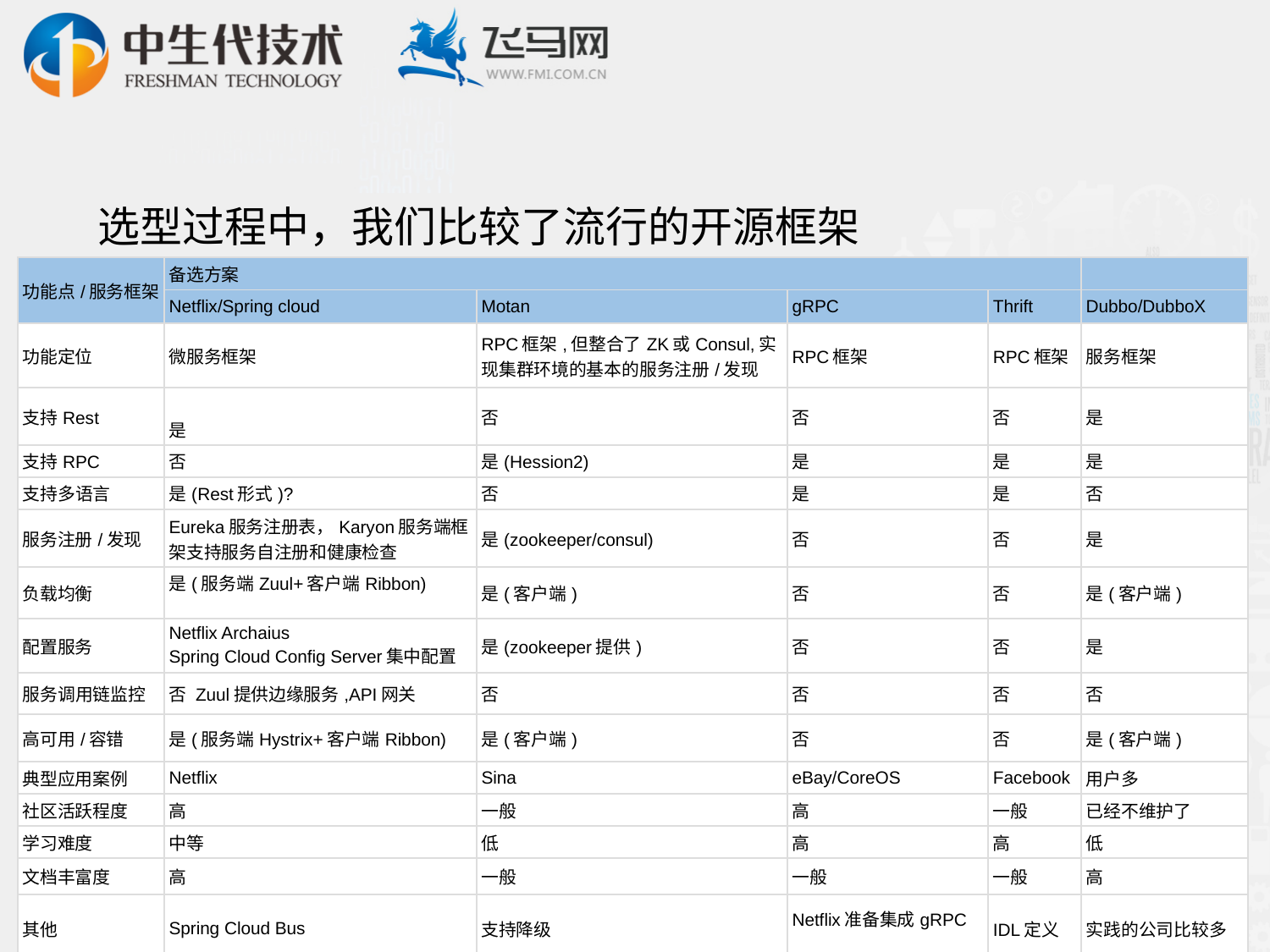

# 选型过程中，我们比较了流行的开源框架
| 功能点/服务框架 | 备选方案 |  |  |  |  |
| --- | --- | --- | --- | --- | --- |
|  | Netflix/Spring cloud | Motan | gRPC | Thrift | Dubbo/DubboX |
| 功能定位 | 微服务框架 | RPC框架,但整合了ZK或Consul,实现集群环境的基本的服务注册/发现 | RPC框架 | RPC框架 | 服务框架 |
| 支持Rest | 是 | 否 | 否 | 否 | 是 |
| 支持RPC | 否 | 是(Hession2) | 是 | 是 | 是 |
| 支持多语言 | 是(Rest形式)? | 否 | 是 | 是 | 否 |
| 服务注册/发现 | Eureka服务注册表，Karyon服务端框架支持服务自注册和健康检查 | 是(zookeeper/consul) | 否 | 否 | 是 |
| 负载均衡 | 是(服务端Zuul+客户端Ribbon) | 是(客户端) | 否 | 否 | 是(客户端) |
| 配置服务 | Netflix Archaius Spring Cloud Config Server集中配置 | 是(zookeeper提供) | 否 | 否 | 是 |
| 服务调用链监控 | 否 Zuul提供边缘服务,API网关 | 否 | 否 | 否 | 否 |
| 高可用/容错 | 是(服务端Hystrix+客户端Ribbon) | 是(客户端) | 否 | 否 | 是(客户端) |
| 典型应用案例 | Netflix | Sina | eBay/CoreOS | Facebook | 用户多 |
| 社区活跃程度 | 高 | 一般 | 高 | 一般 | 已经不维护了 |
| 学习难度 | 中等 | 低 | 高 | 高 | 低 |
| 文档丰富度 | 高 | 一般 | 一般 | 一般 | 高 |
| 其他 | Spring Cloud Bus | 支持降级 | Netflix准备集成gRPC | IDL定义 | 实践的公司比较多 |